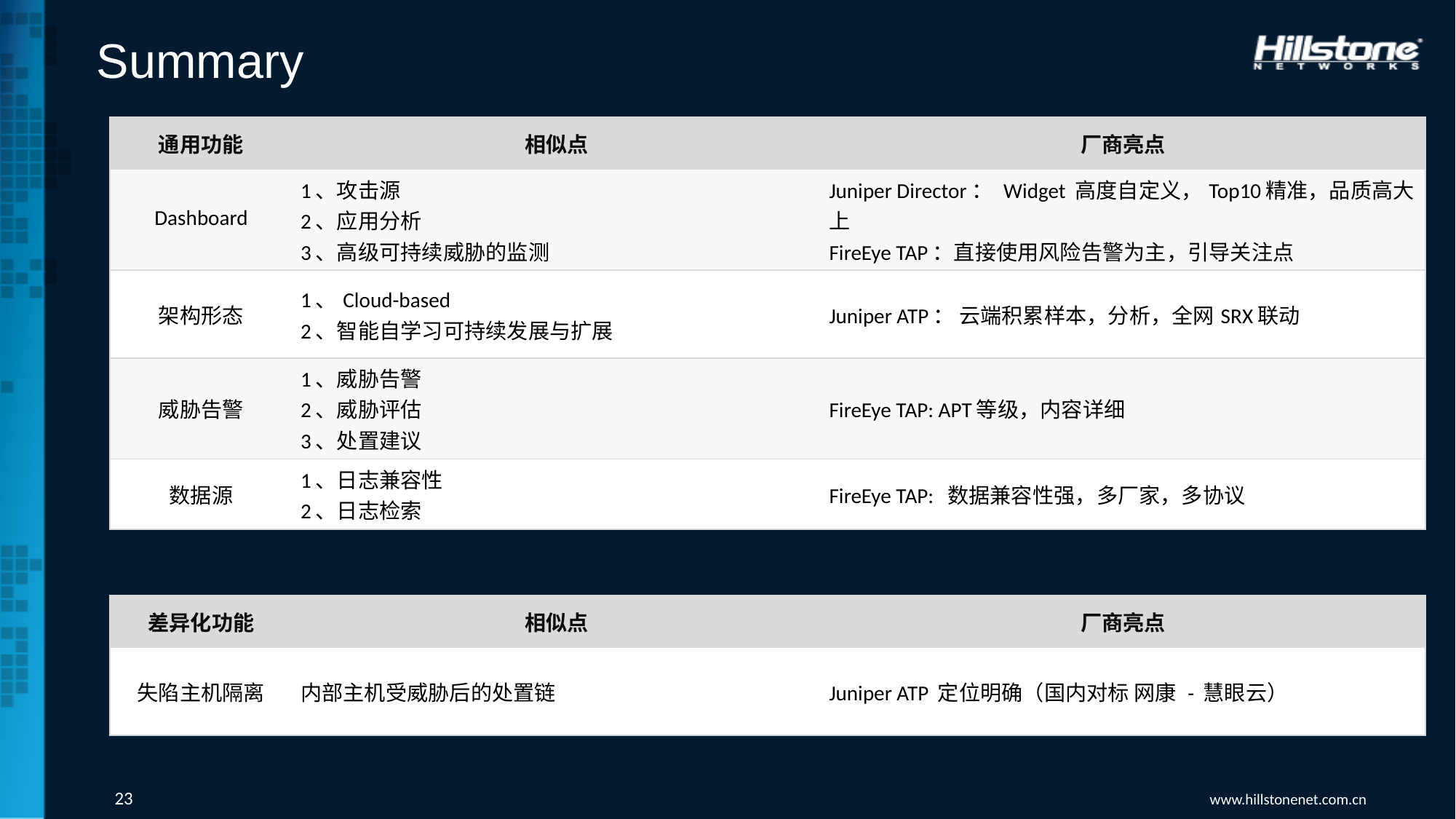

# Summary
| 通用功能 | 相似点 | 厂商亮点 |
| --- | --- | --- |
| Dashboard | 1、攻击源 2、应用分析 3、高级可持续威胁的监测 | Juniper Director： Widget 高度自定义，Top10精准，品质高大上 FireEye TAP：直接使用风险告警为主，引导关注点 |
| 架构形态 | 1、Cloud-based 2、智能自学习可持续发展与扩展 | Juniper ATP： 云端积累样本，分析，全网SRX联动 |
| 威胁告警 | 1、威胁告警 2、威胁评估 3、处置建议 | FireEye TAP: APT等级，内容详细 |
| 数据源 | 1、日志兼容性 2、日志检索 | FireEye TAP: 数据兼容性强，多厂家，多协议 |
| 差异化功能 | 相似点 | 厂商亮点 |
| --- | --- | --- |
| 失陷主机隔离 | 内部主机受威胁后的处置链 | Juniper ATP 定位明确（国内对标 网康 - 慧眼云） |
| --- | --- | --- |